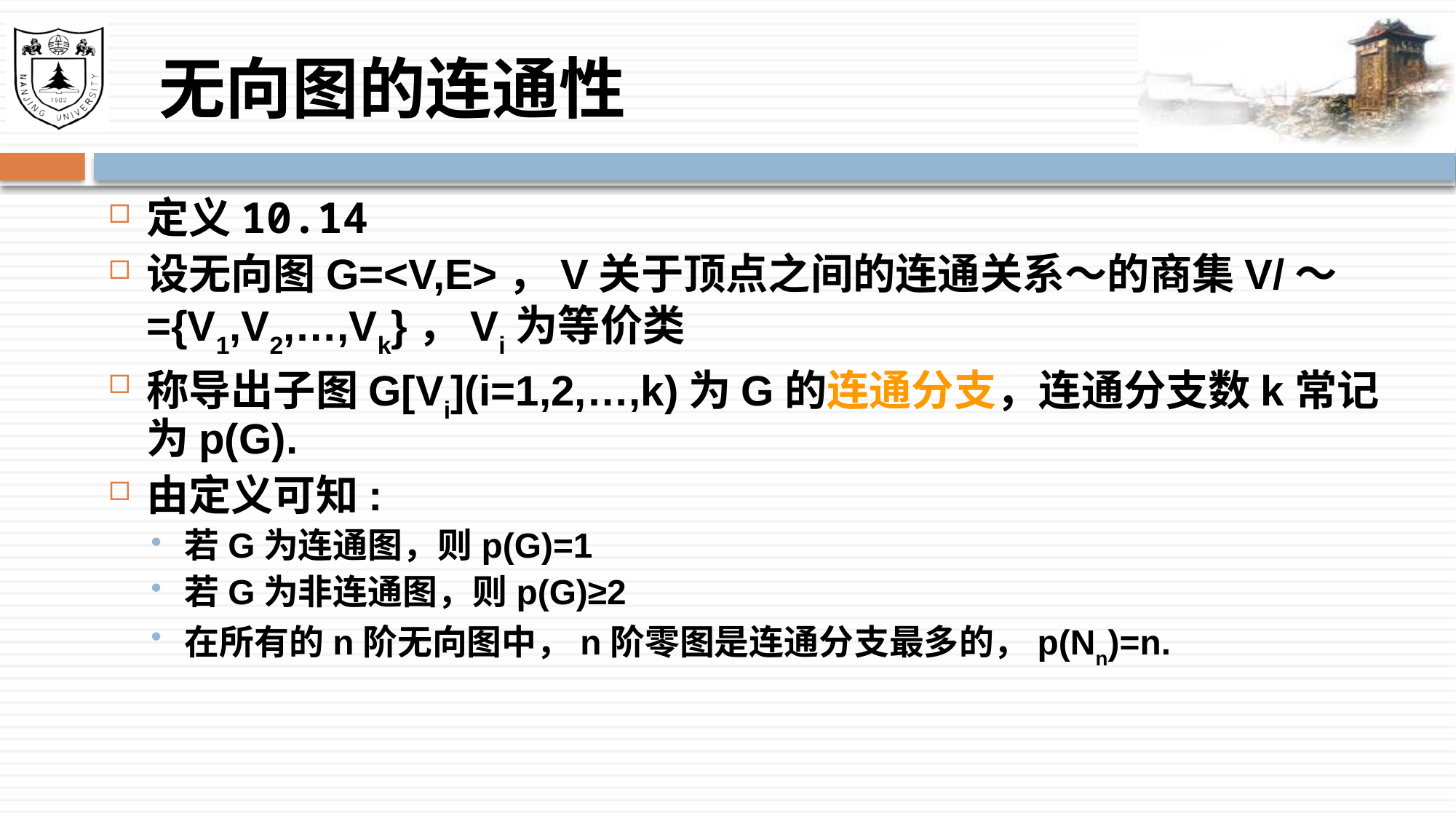

# 无向图的连通性
定义10.14
设无向图G=<V,E>，V关于顶点之间的连通关系～的商集V/～={V1,V2,…,Vk}，Vi为等价类
称导出子图G[Vi](i=1,2,…,k)为G的连通分支，连通分支数k常记为p(G).
由定义可知:
若G为连通图，则p(G)=1
若G为非连通图，则p(G)≥2
在所有的n阶无向图中，n阶零图是连通分支最多的，p(Nn)=n.